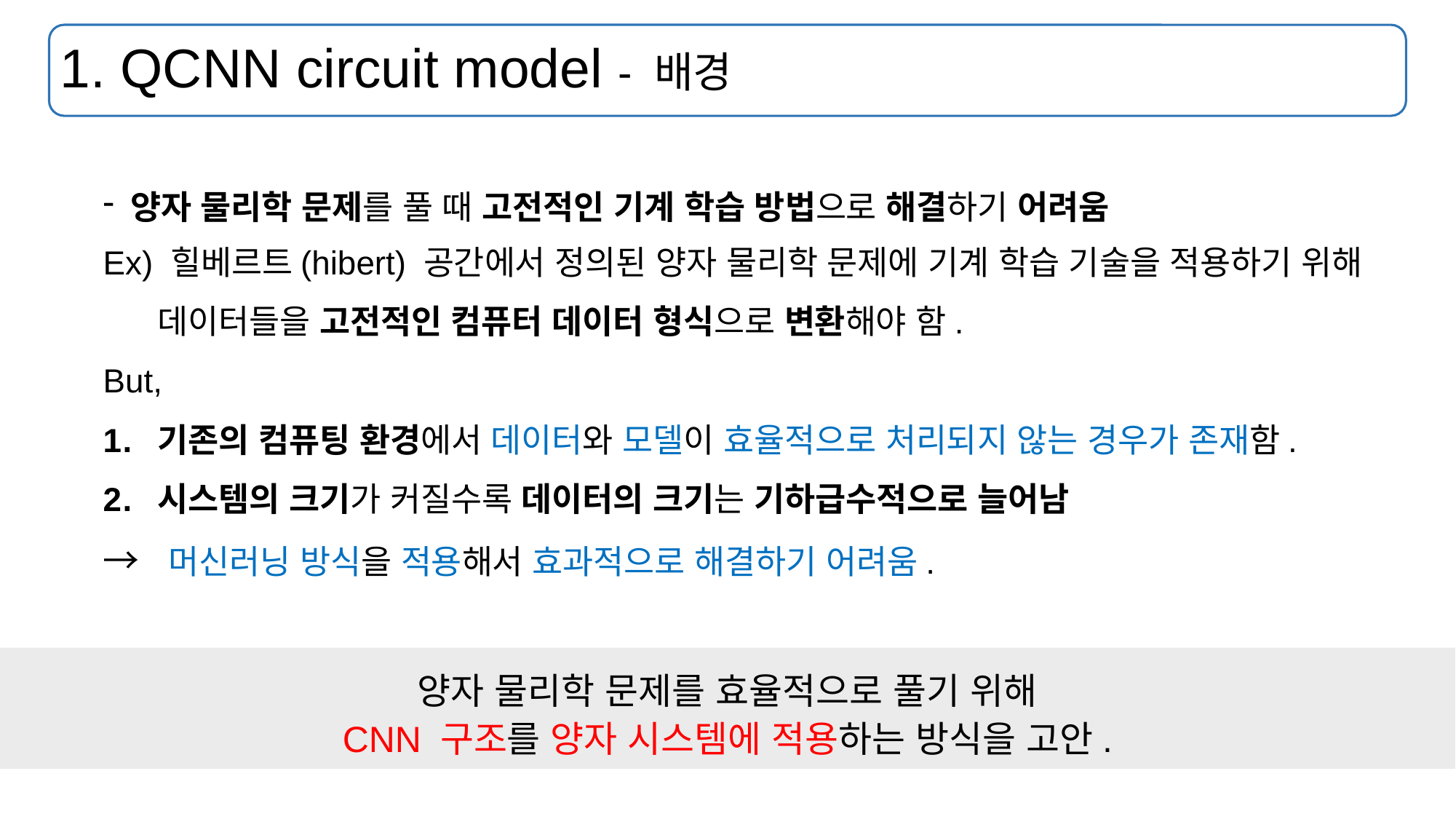

# 1. QCNN circuit model - 배경
양자 물리학 문제를 풀 때 고전적인 기계 학습 방법으로 해결하기 어려움
Ex) 힐베르트(hibert) 공간에서 정의된 양자 물리학 문제에 기계 학습 기술을 적용하기 위해
     데이터들을 고전적인 컴퓨터 데이터 형식으로 변환해야 함.
But,
기존의 컴퓨팅 환경에서 데이터와 모델이 효율적으로 처리되지 않는 경우가 존재함.
시스템의 크기가 커질수록 데이터의 크기는 기하급수적으로 늘어남
→  머신러닝 방식을 적용해서 효과적으로 해결하기 어려움.
양자 물리학 문제를 효율적으로 풀기 위해
CNN 구조를 양자 시스템에 적용하는 방식을 고안.